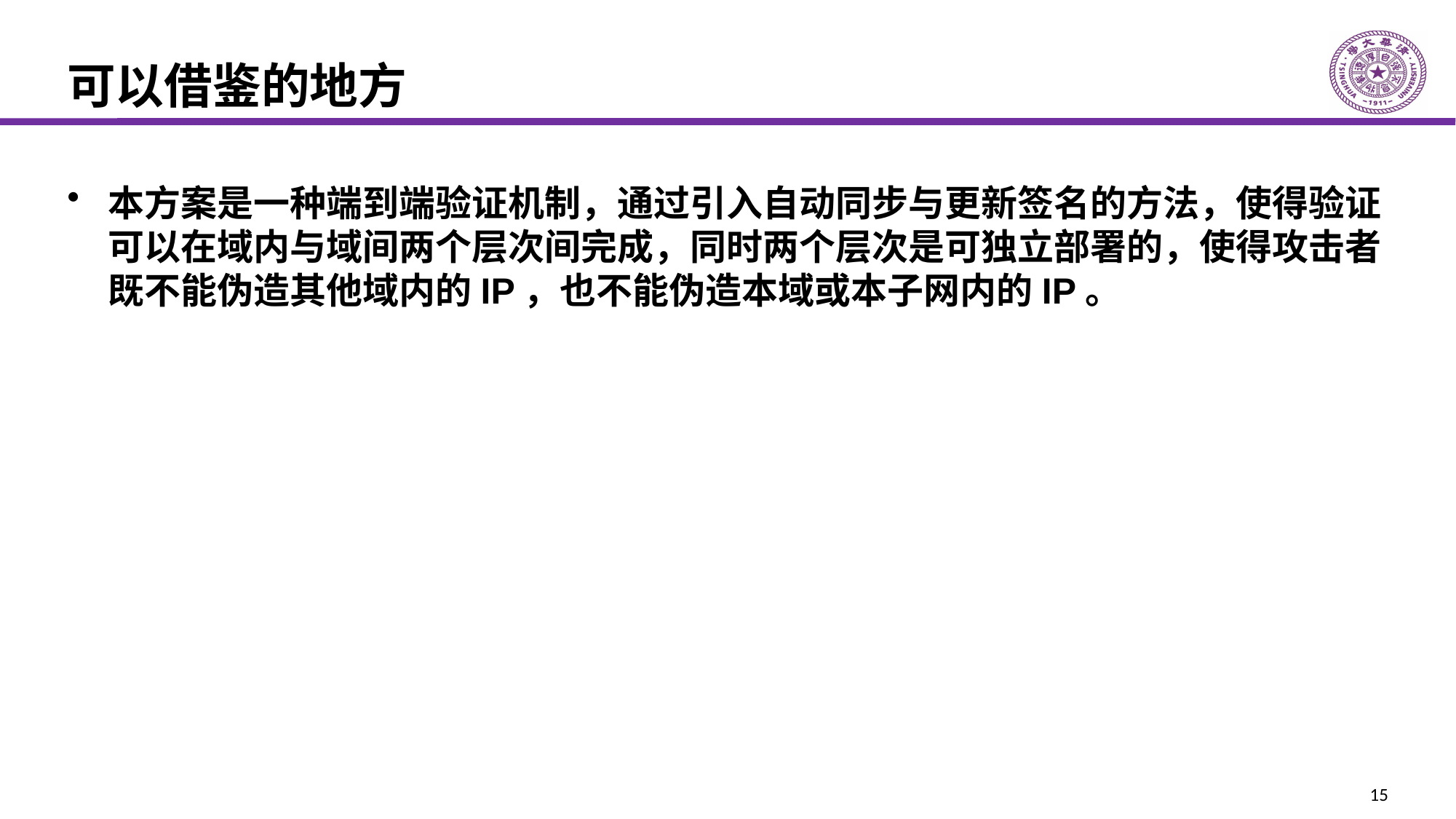

# 可以借鉴的地方
本方案是一种端到端验证机制，通过引入自动同步与更新签名的方法，使得验证可以在域内与域间两个层次间完成，同时两个层次是可独立部署的，使得攻击者既不能伪造其他域内的IP，也不能伪造本域或本子网内的IP。